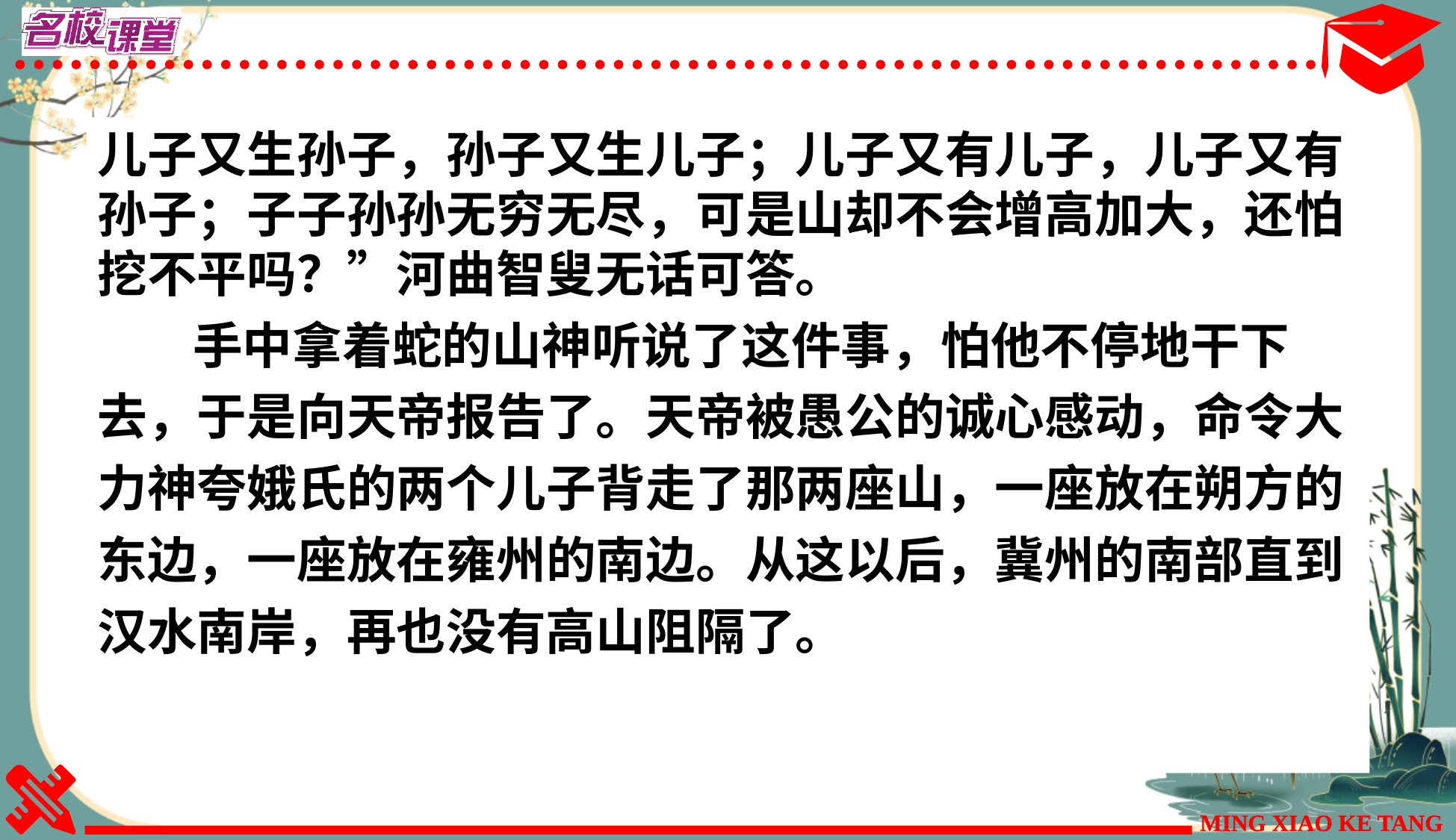

儿子又生孙子，孙子又生儿子；儿子又有儿子，儿子又有孙子；子子孙孙无穷无尽，可是山却不会增高加大，还怕挖不平吗？”河曲智叟无话可答。
　    手中拿着蛇的山神听说了这件事，怕他不停地干下去，于是向天帝报告了。天帝被愚公的诚心感动，命令大力神夸娥氏的两个儿子背走了那两座山，一座放在朔方的东边，一座放在雍州的南边。从这以后，冀州的南部直到汉水南岸，再也没有高山阻隔了。